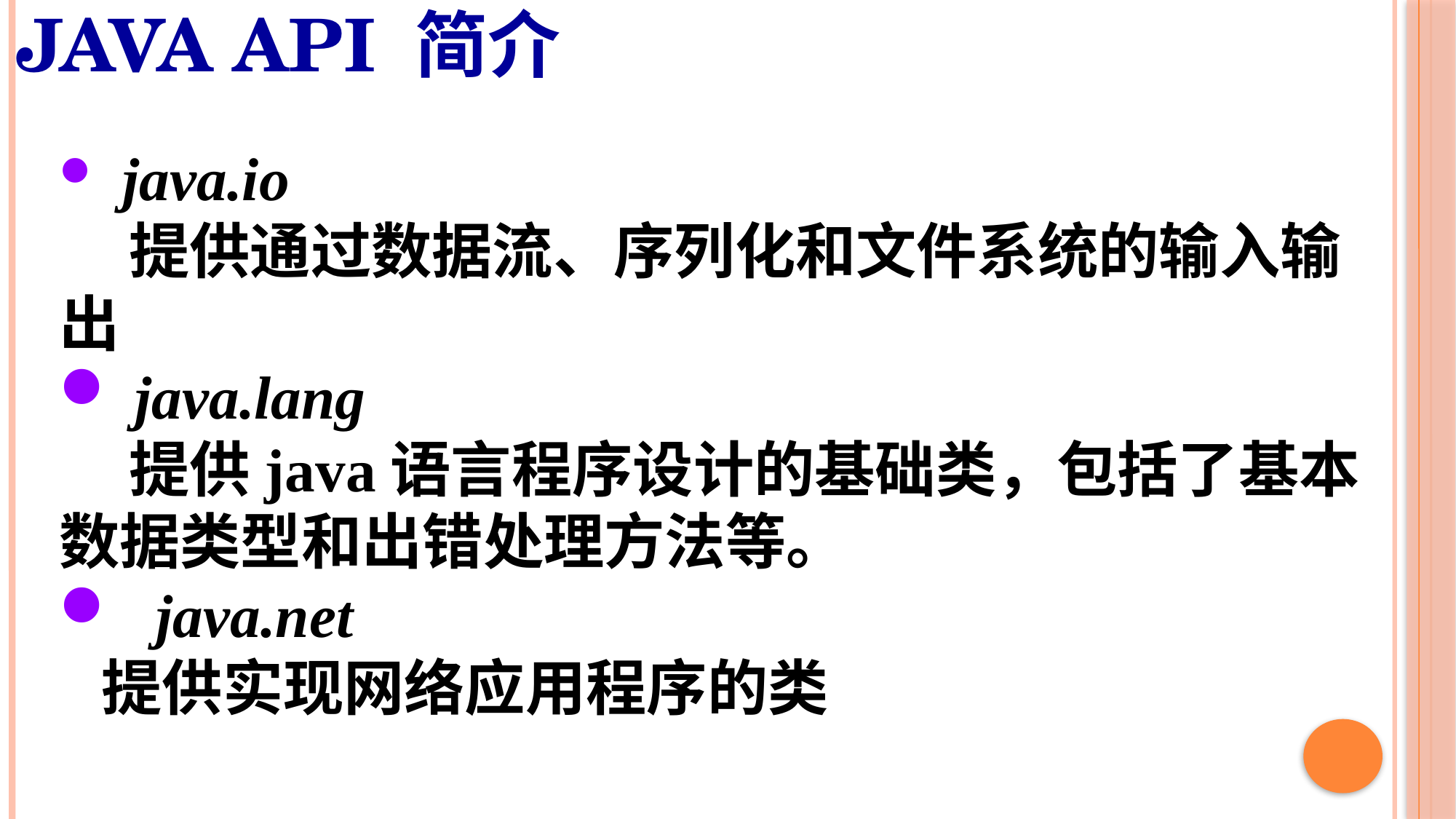

# Java API 简介
  java.io
    提供通过数据流、序列化和文件系统的输入输出
 java.lang
    提供java语言程序设计的基础类，包括了基本数据类型和出错处理方法等。
 java.net
  提供实现网络应用程序的类

19